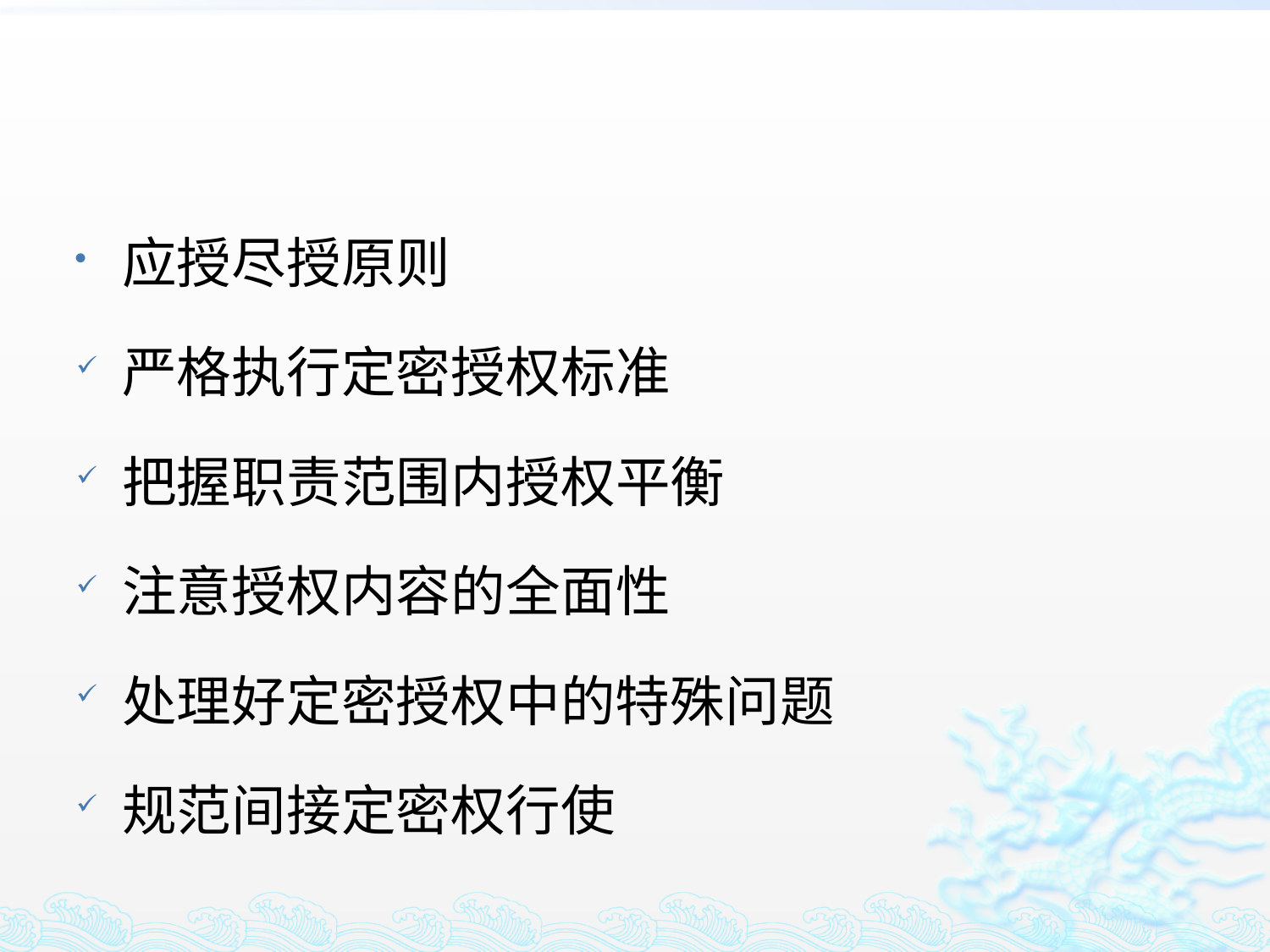

#
应授尽授原则
严格执行定密授权标准
把握职责范围内授权平衡
注意授权内容的全面性
处理好定密授权中的特殊问题
规范间接定密权行使